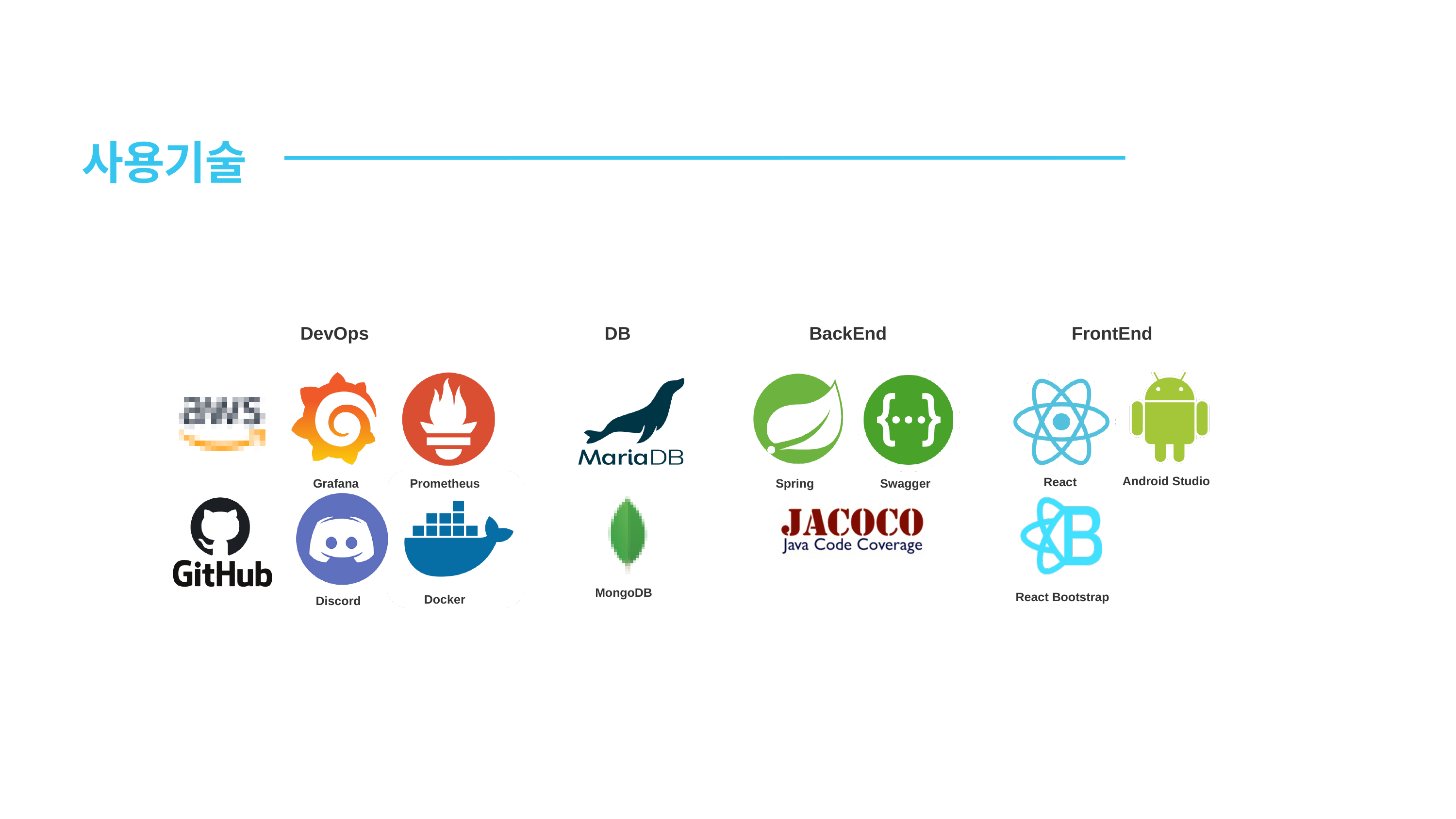

사용기술

DevOps
DB
BackEnd
FrontEnd

Android Studio
React
Grafana
Prometheus
Spring
Swagger

MongoDB
React Bootstrap
Docker
Discord